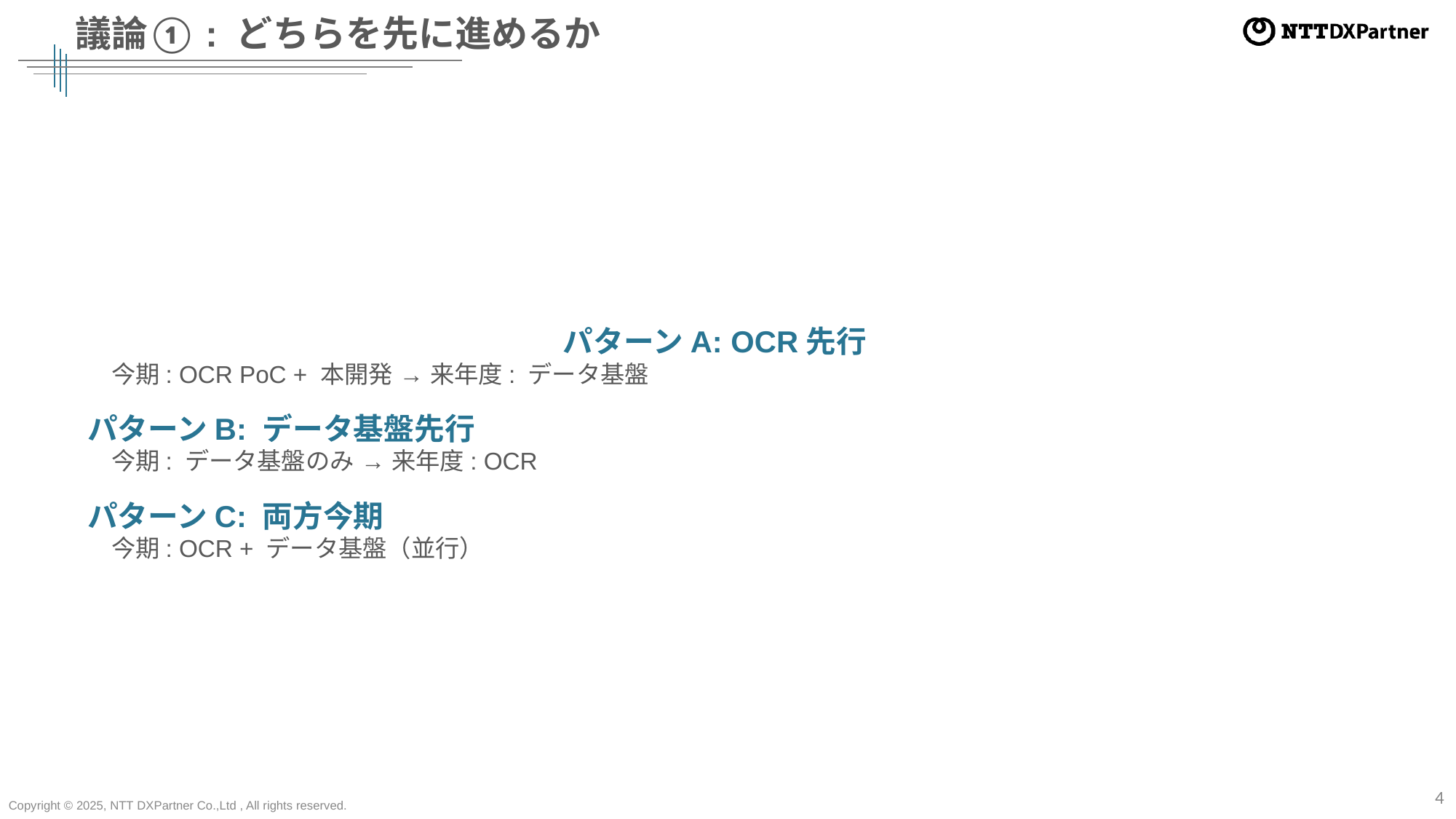

# 議論①: どちらを先に進めるか
パターンA: OCR先行
　今期: OCR PoC + 本開発 → 来年度: データ基盤

パターンB: データ基盤先行
　今期: データ基盤のみ → 来年度: OCR

パターンC: 両方今期
　今期: OCR + データ基盤（並行）